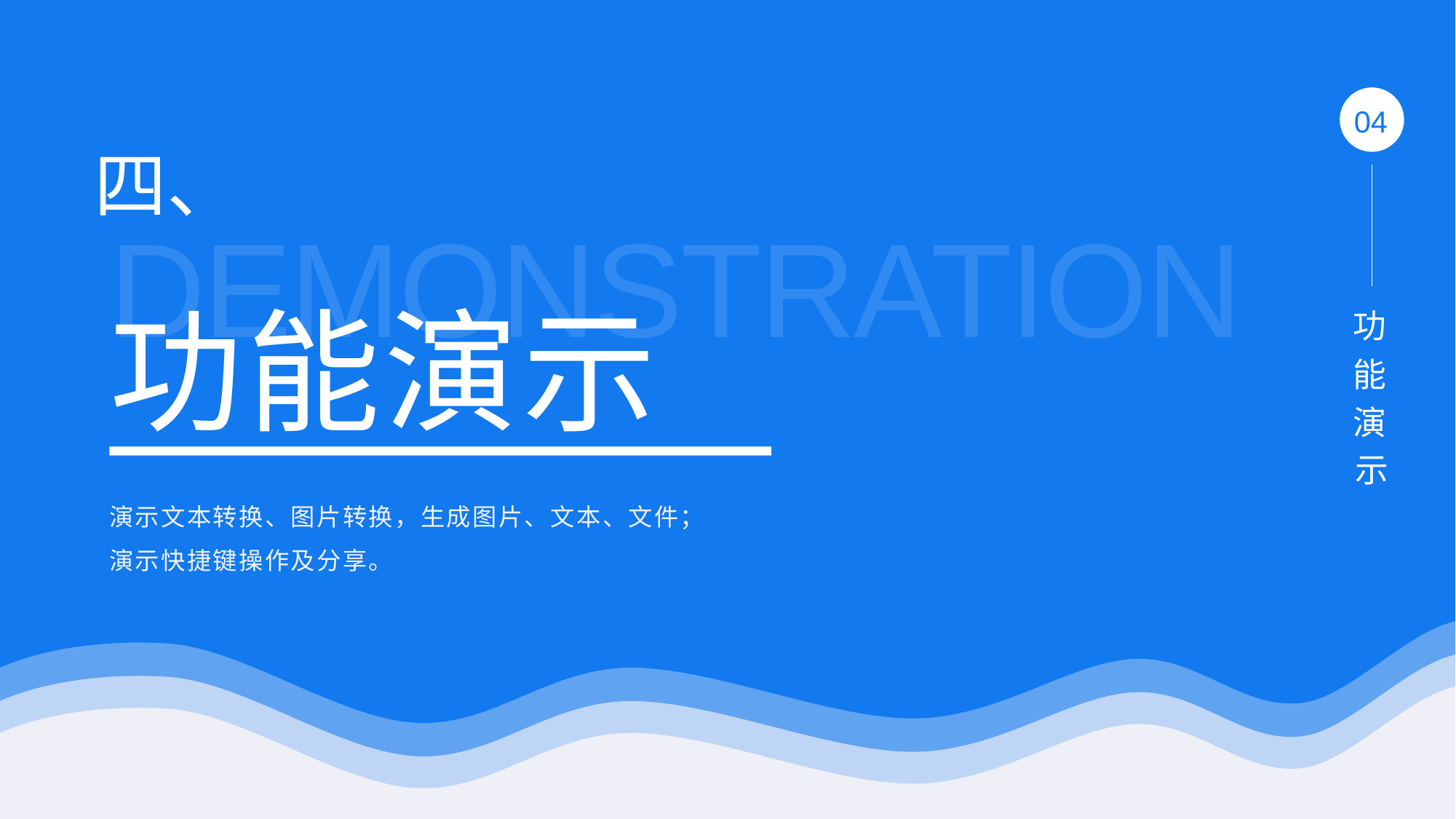

04
四、
DEMONSTRATION
功能演示
功能演示

演示文本转换、图片转换，生成图片、文本、文件；
演示快捷键操作及分享。